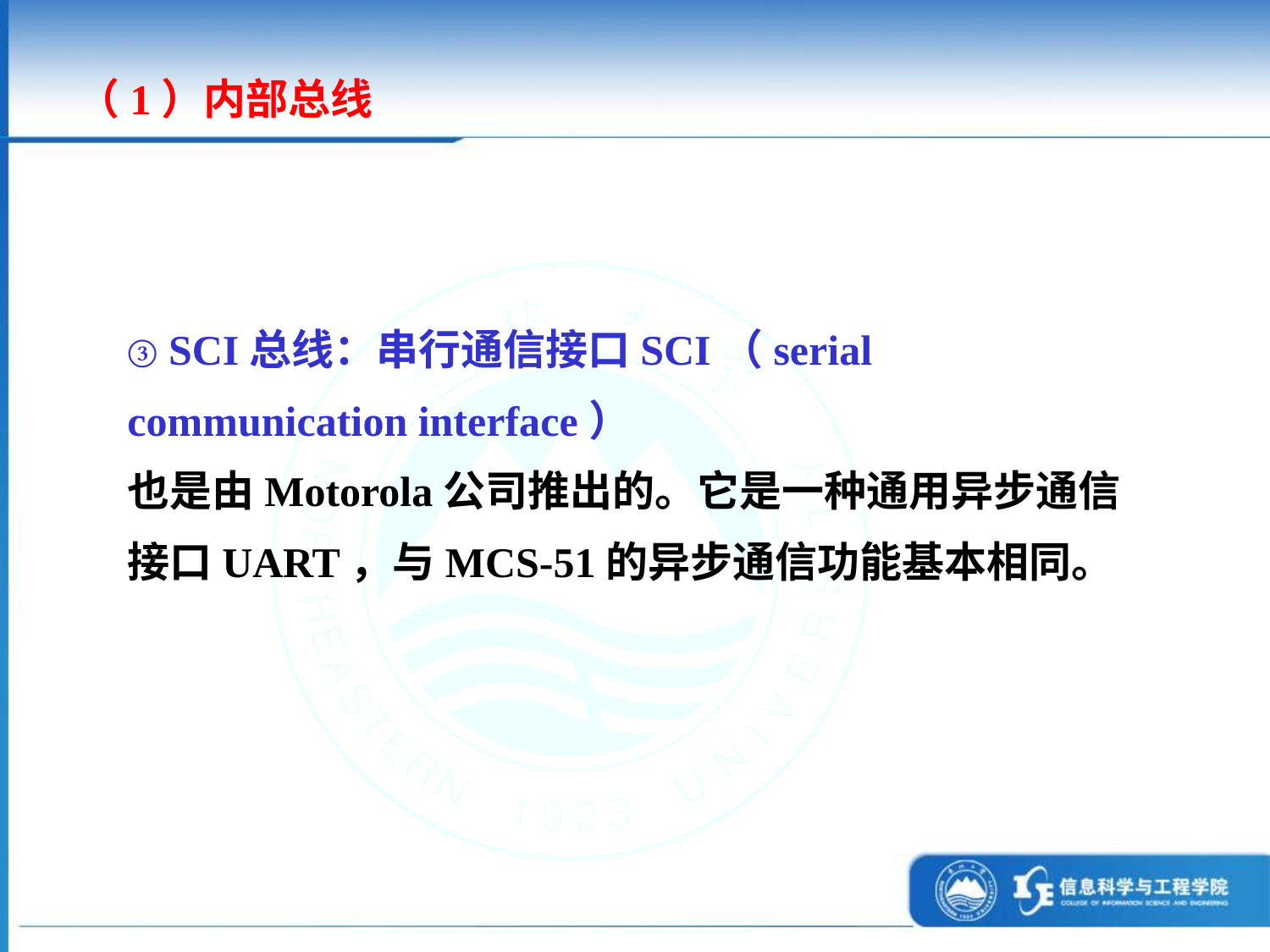

（1）内部总线
③ SCI总线：串行通信接口SCI（serial communication interface）
也是由Motorola公司推出的。它是一种通用异步通信接口UART，与MCS-51的异步通信功能基本相同。